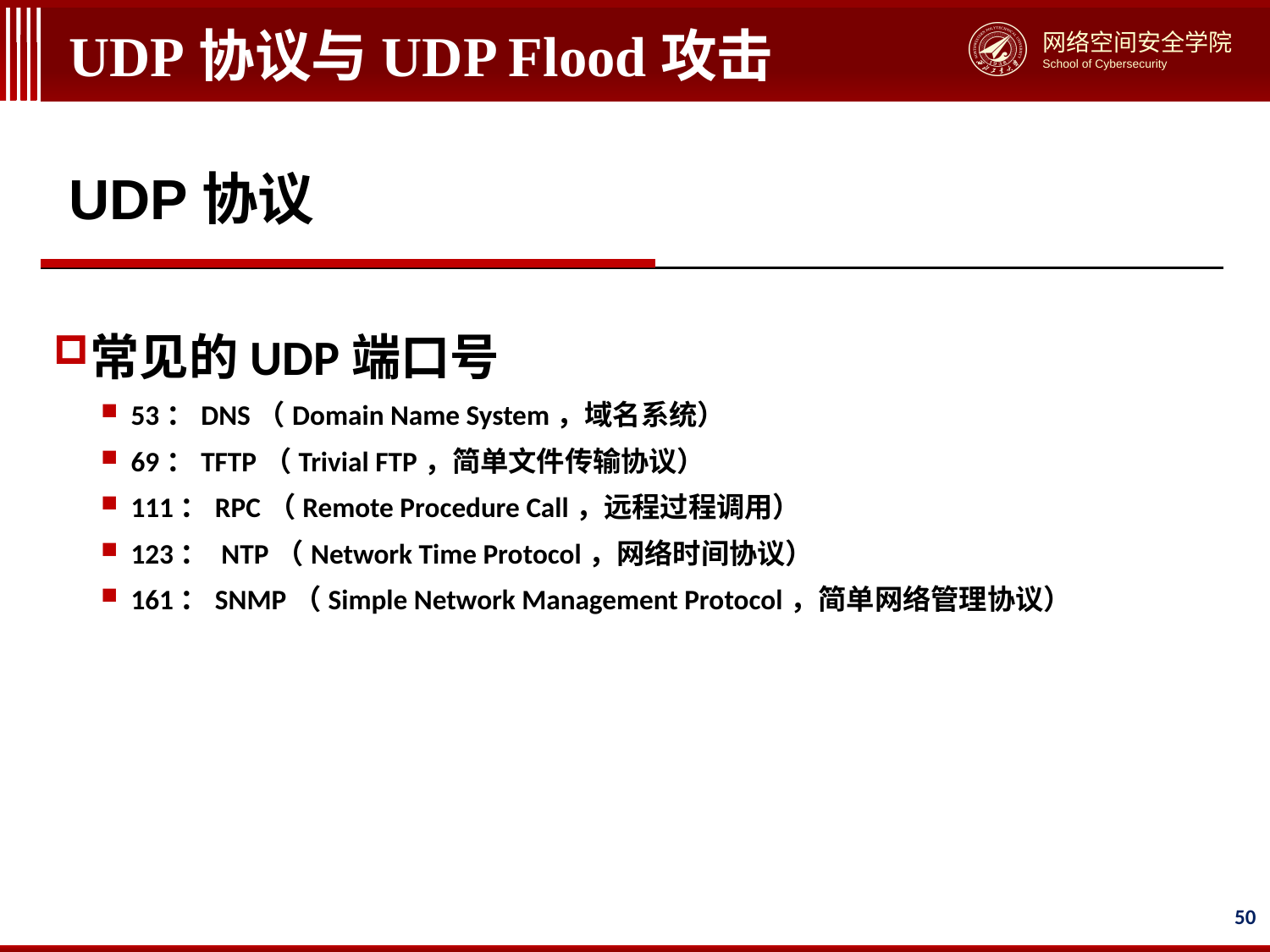

# UDP协议与UDP Flood攻击
UDP协议
常见的UDP端口号
53：DNS（Domain Name System，域名系统）
69：TFTP（Trivial FTP，简单文件传输协议）
111：RPC（Remote Procedure Call，远程过程调用）
123： NTP（Network Time Protocol，网络时间协议）
161：SNMP（Simple Network Management Protocol，简单网络管理协议）